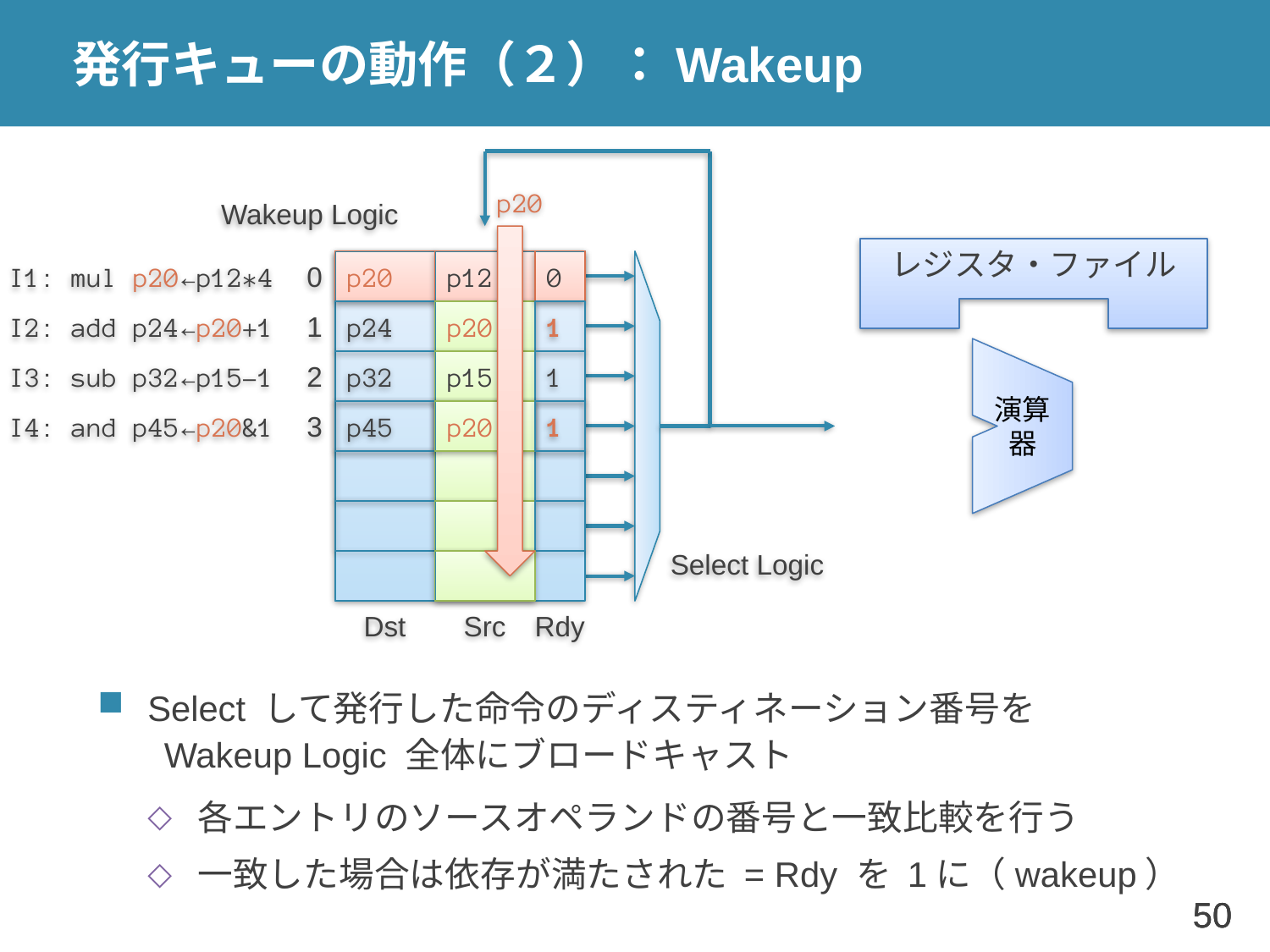

# 発行キューの動作（２）：Wakeup
p20
Wakeup Logic

レジスタ・ファイル
I1: mul p20←p12*4
0
p20
p12
0

I2: add p24←p20+1
1
p24
p20
1
I3: sub p32←p15-1
2
p32
p15
1
演算器
I4: and p45←p20&1
3

p45

p20

1

Select Logic

Dst
Src
Rdy
Select して発行した命令のディスティネーション番号を
 Wakeup Logic 全体にブロードキャスト
各エントリのソースオペランドの番号と一致比較を行う
一致した場合は依存が満たされた = Rdy を 1に（wakeup）